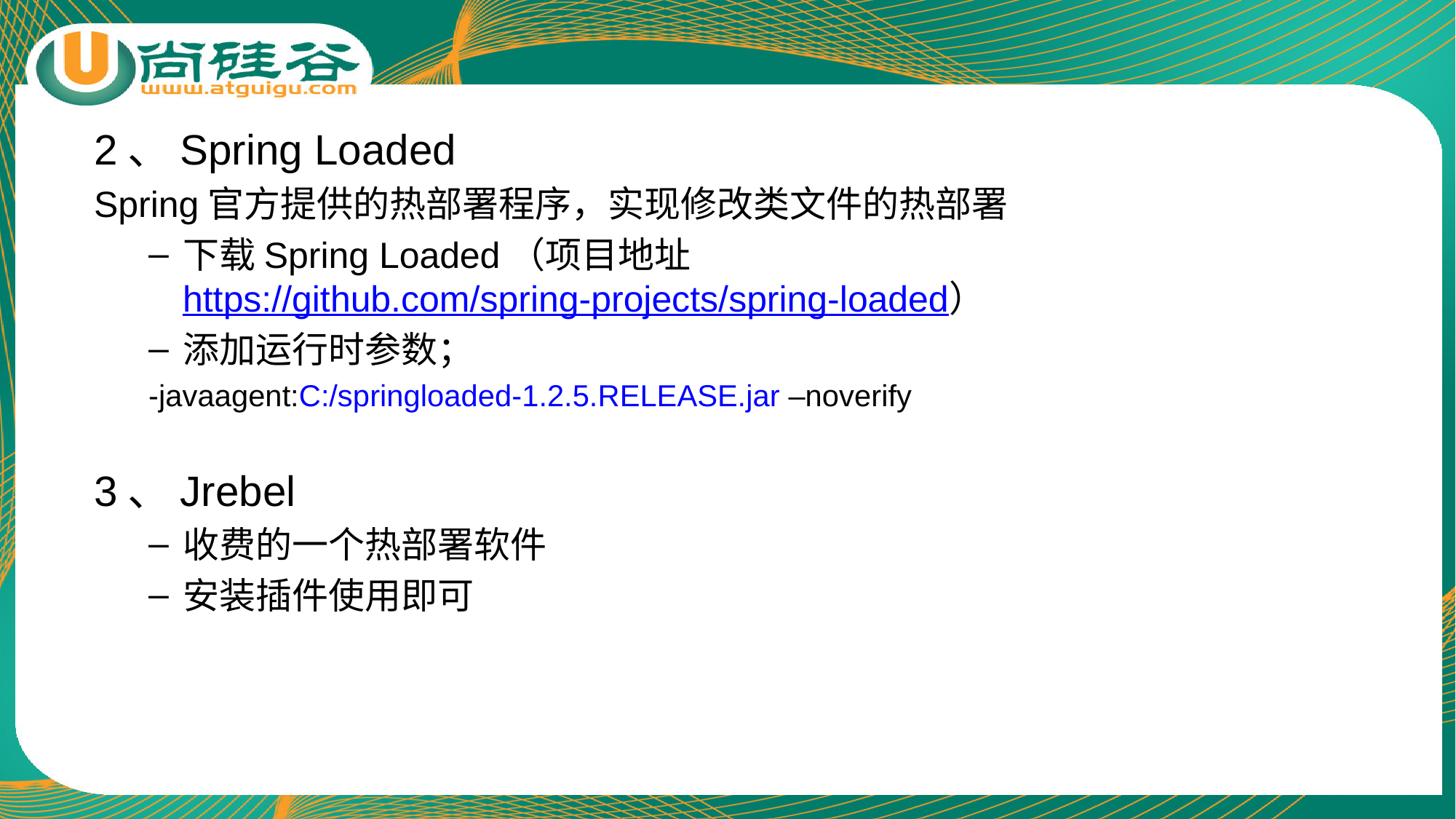

2、Spring Loaded
Spring官方提供的热部署程序，实现修改类文件的热部署
下载Spring Loaded（项目地址https://github.com/spring-projects/spring-loaded）
添加运行时参数；
-javaagent:C:/springloaded-1.2.5.RELEASE.jar –noverify

3、Jrebel
收费的一个热部署软件
安装插件使用即可